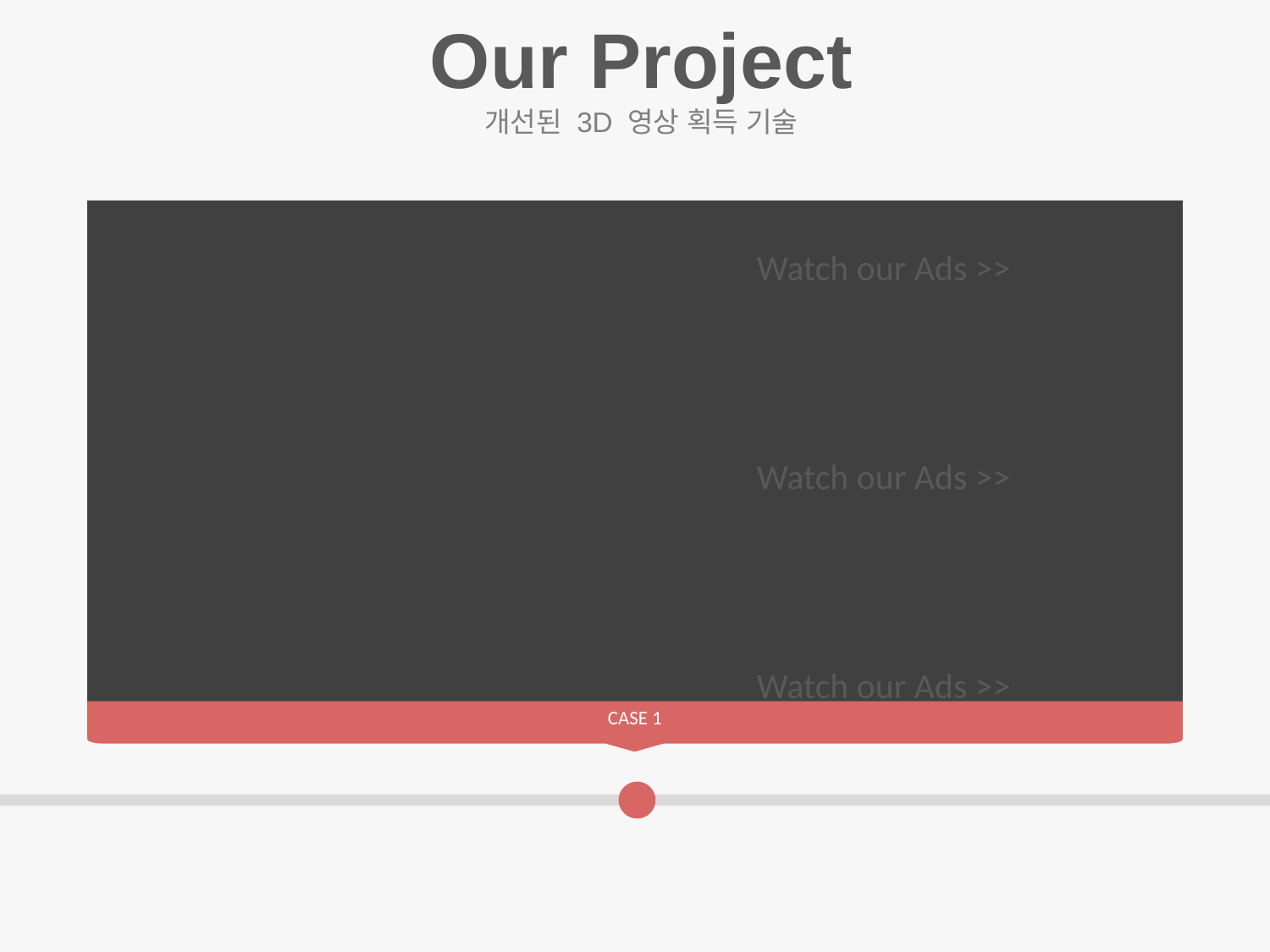

Our Project
개선된 3D 영상 획득 기술
Watch our Ads >>
Watch our Ads >>
Watch our Ads >>